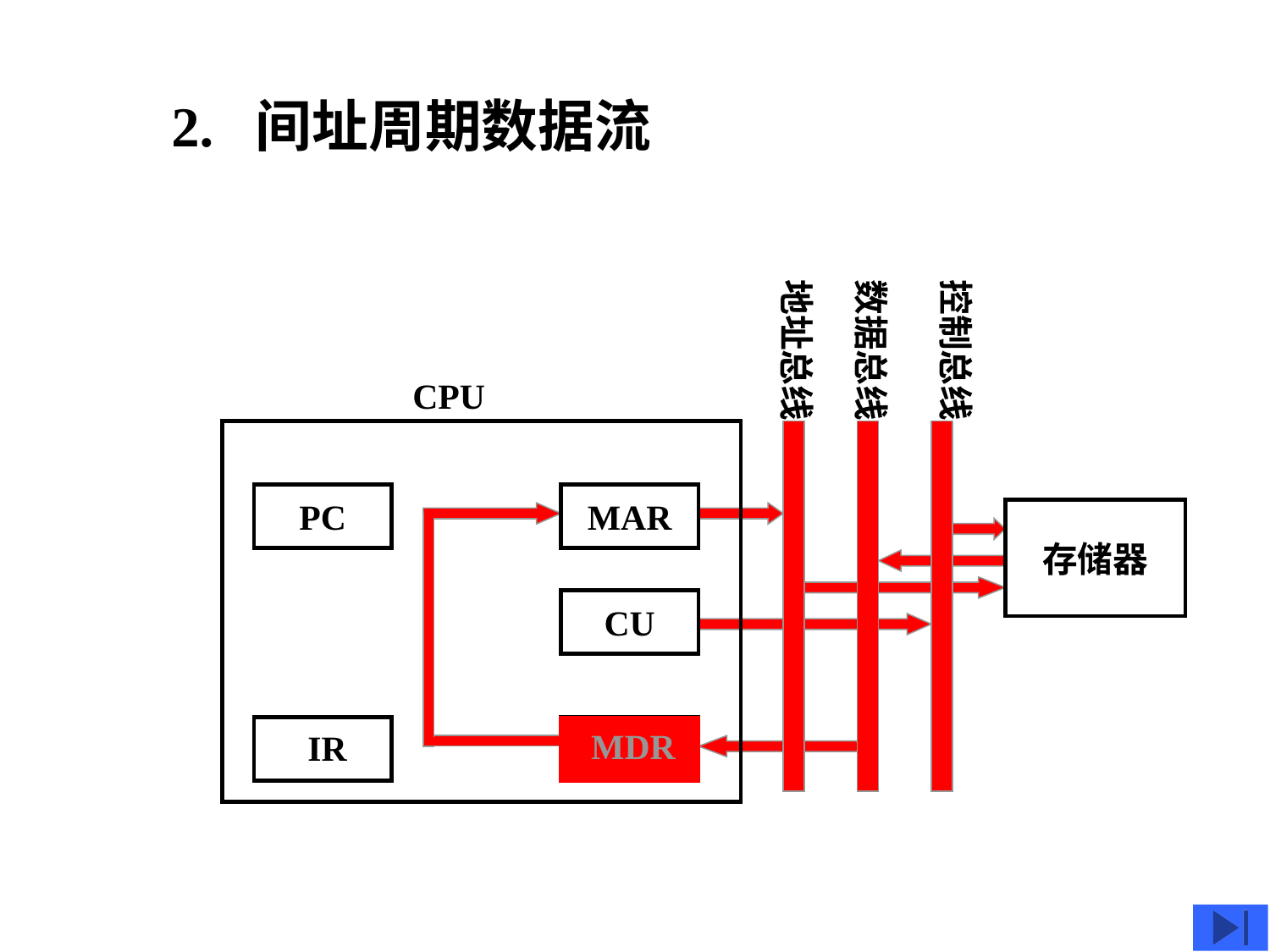

2.  间址周期数据流
地址总线
数据总线
控制总线
CPU

PC
MAR
存储器
CU

MDR
IR

MDR